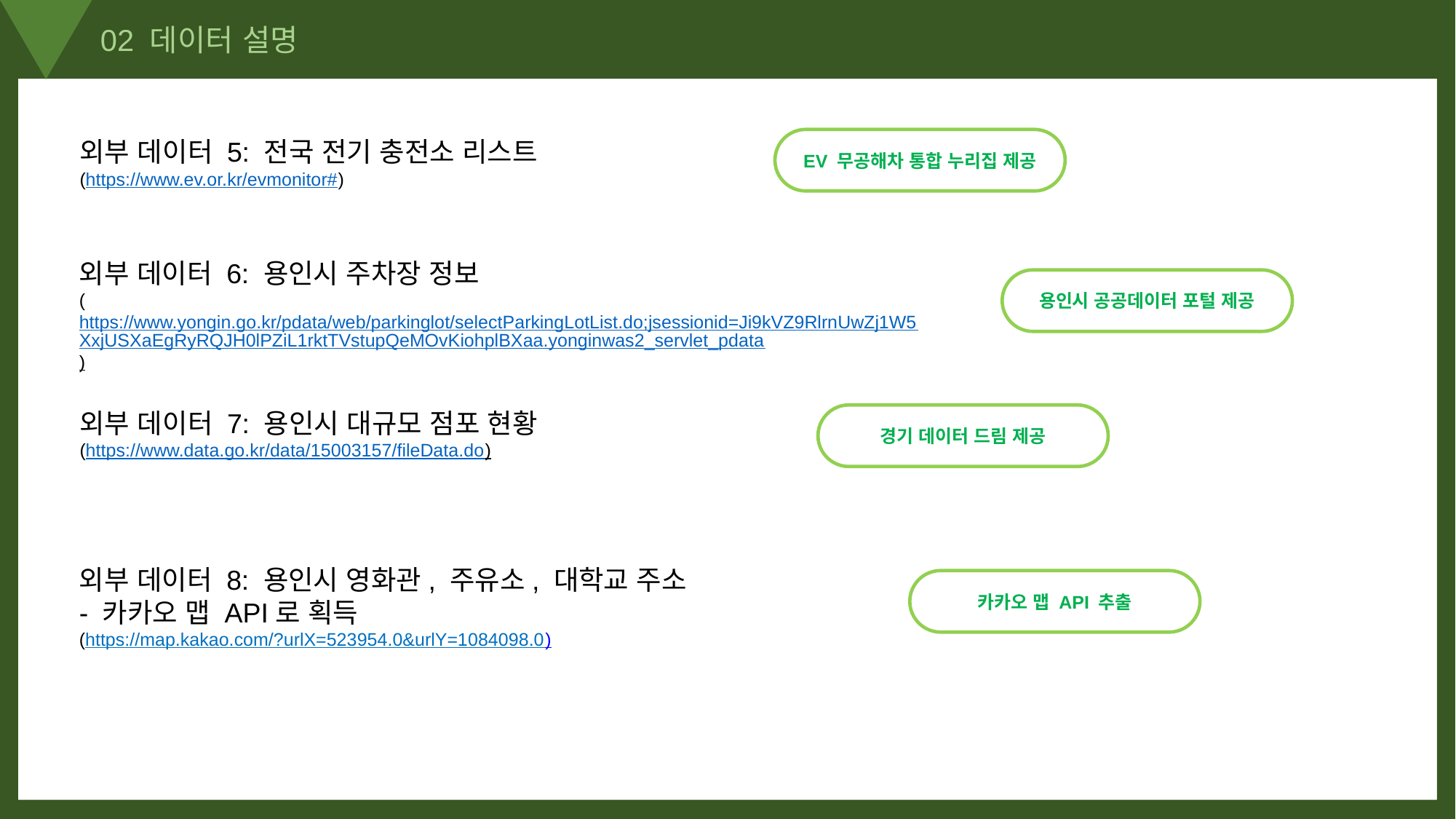

02 데이터 설명
외부 데이터 5: 전국 전기 충전소 리스트
(https://www.ev.or.kr/evmonitor#)
EV 무공해차 통합 누리집 제공
외부 데이터 6: 용인시 주차장 정보
(https://www.yongin.go.kr/pdata/web/parkinglot/selectParkingLotList.do;jsessionid=Ji9kVZ9RlrnUwZj1W5XxjUSXaEgRyRQJH0lPZiL1rktTVstupQeMOvKiohplBXaa.yonginwas2_servlet_pdata)
용인시 공공데이터 포털 제공
외부 데이터 7: 용인시 대규모 점포 현황
(https://www.data.go.kr/data/15003157/fileData.do)
경기 데이터 드림 제공
외부 데이터 8: 용인시 영화관, 주유소, 대학교 주소
- 카카오 맵 API로 획득
(https://map.kakao.com/?urlX=523954.0&urlY=1084098.0)
카카오 맵 API 추출